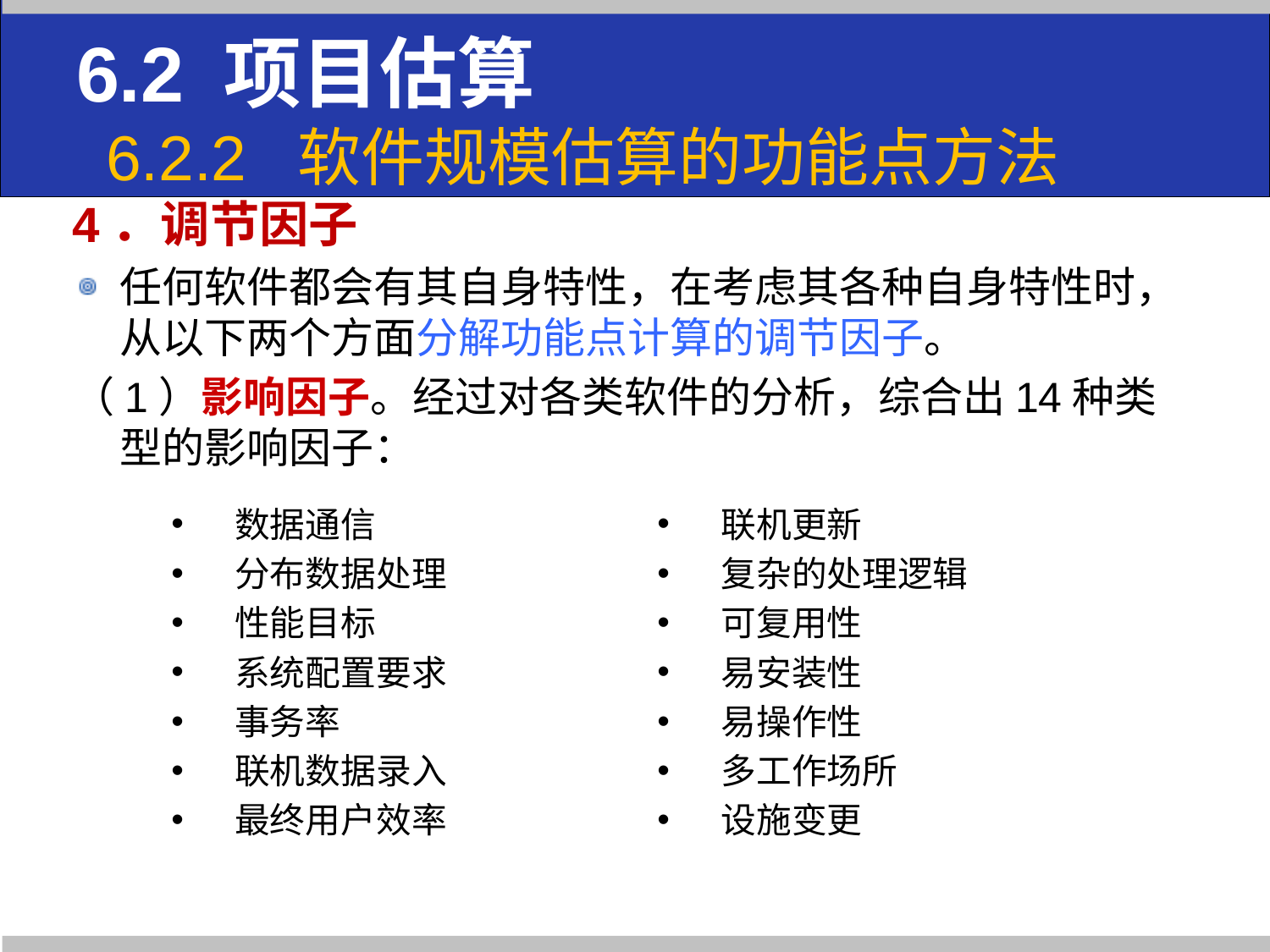

# 6.2 项目估算 6.2.2  软件规模估算的功能点方法
4．调节因子
任何软件都会有其自身特性，在考虑其各种自身特性时，从以下两个方面分解功能点计算的调节因子。
（1）影响因子。经过对各类软件的分析，综合出14种类型的影响因子：
数据通信
分布数据处理
性能目标
系统配置要求
事务率
联机数据录入
最终用户效率
联机更新
复杂的处理逻辑
可复用性
易安装性
易操作性
多工作场所
设施变更
739